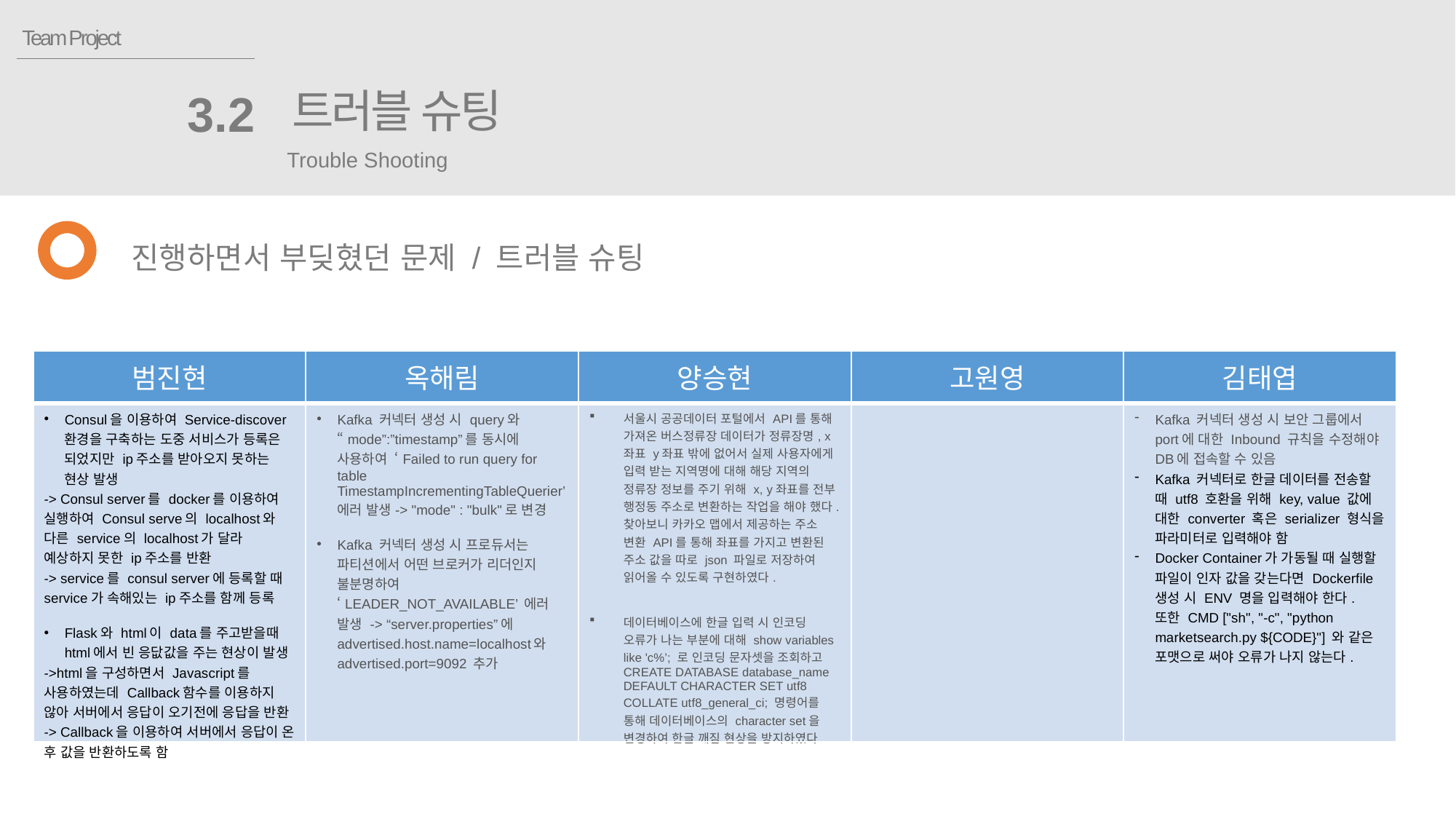

Team Project
트러블 슈팅
3.2
Trouble Shooting

진행하면서 부딪혔던 문제 / 트러블 슈팅
| 범진현 | 옥해림 | 양승현 | 고원영 | 김태엽 |
| --- | --- | --- | --- | --- |
| Consul을 이용하여 Service-discover환경을 구축하는 도중 서비스가 등록은 되었지만 ip주소를 받아오지 못하는 현상 발생 -> Consul server를 docker를 이용하여 실행하여 Consul serve의 localhost와 다른 service의 localhost가 달라 예상하지 못한 ip주소를 반환 -> service를 consul server에 등록할 때 service가 속해있는 ip주소를 함께 등록 Flask와 html이 data를 주고받을때 html에서 빈 응닶값을 주는 현상이 발생 ->html을 구성하면서 Javascript를 사용하였는데 Callback함수를 이용하지 않아 서버에서 응답이 오기전에 응답을 반환 -> Callback을 이용하여 서버에서 응답이 온 후 값을 반환하도록 함 | Kafka 커넥터 생성 시 query와 “mode”:”timestamp”를 동시에 사용하여 ‘Failed to run query for table TimestampIncrementingTableQuerier’ 에러 발생-> "mode" : "bulk"로 변경 Kafka 커넥터 생성 시 프로듀서는 파티션에서 어떤 브로커가 리더인지 불분명하여 ‘LEADER\_NOT\_AVAILABLE’ 에러 발생 -> “server.properties”에 advertised.host.name=localhost와 advertised.port=9092 추가 | 서울시 공공데이터 포털에서 API를 통해 가져온 버스정류장 데이터가 정류장명, x좌표 y좌표 밖에 없어서 실제 사용자에게 입력 받는 지역명에 대해 해당 지역의 정류장 정보를 주기 위해 x, y좌표를 전부 행정동 주소로 변환하는 작업을 해야 했다. 찾아보니 카카오 맵에서 제공하는 주소 변환 API를 통해 좌표를 가지고 변환된 주소 값을 따로 json 파일로 저장하여 읽어올 수 있도록 구현하였다. 데이터베이스에 한글 입력 시 인코딩 오류가 나는 부분에 대해 show variables like 'c%’; 로 인코딩 문자셋을 조회하고 CREATE DATABASE database\_name DEFAULT CHARACTER SET utf8 COLLATE utf8\_general\_ci; 명령어를 통해 데이터베이스의 character set을 변경하여 한글 깨짐 현상을 방지하였다. |  | Kafka 커넥터 생성 시 보안 그룹에서 port에 대한 Inbound 규칙을 수정해야 DB에 접속할 수 있음 Kafka 커넥터로 한글 데이터를 전송할 때 utf8 호환을 위해 key, value 값에 대한 converter 혹은 serializer 형식을 파라미터로 입력해야 함 Docker Container가 가동될 때 실행할 파일이 인자 값을 갖는다면 Dockerfile 생성 시 ENV 명을 입력해야 한다. 또한 CMD ["sh", "-c", "python marketsearch.py ${CODE}"] 와 같은 포맷으로 써야 오류가 나지 않는다. |